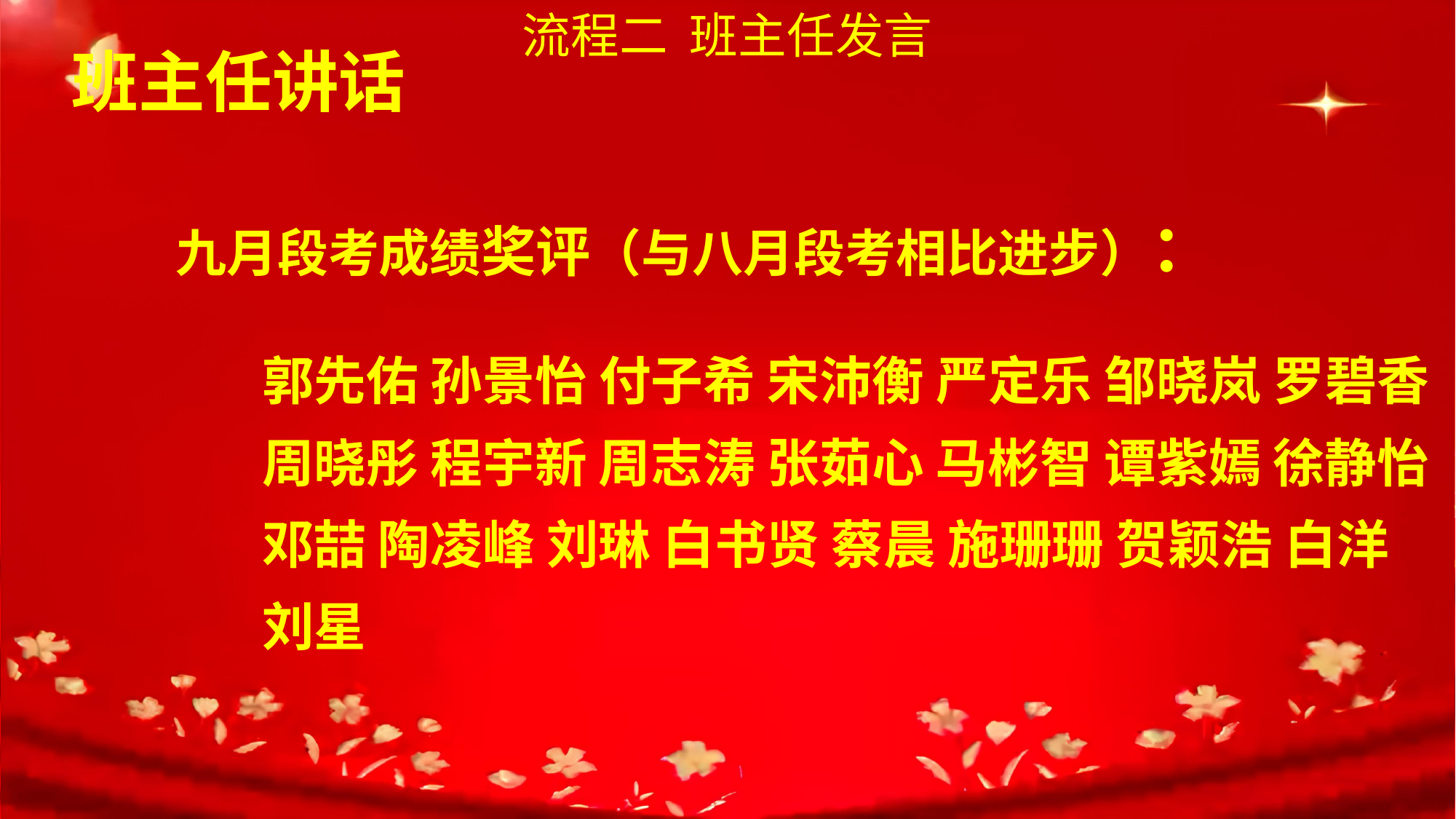

流程二  班主任发言
   班主任讲话
九月段考成绩奖评（与八月段考相比进步）：

郭先佑 孙景怡 付子希 宋沛衡 严定乐 邹晓岚 罗碧香
周晓彤 程宇新 周志涛 张茹心 马彬智 谭紫嫣 徐静怡
邓喆 陶凌峰 刘琳 白书贤 蔡晨 施珊珊 贺颖浩 白洋
刘星